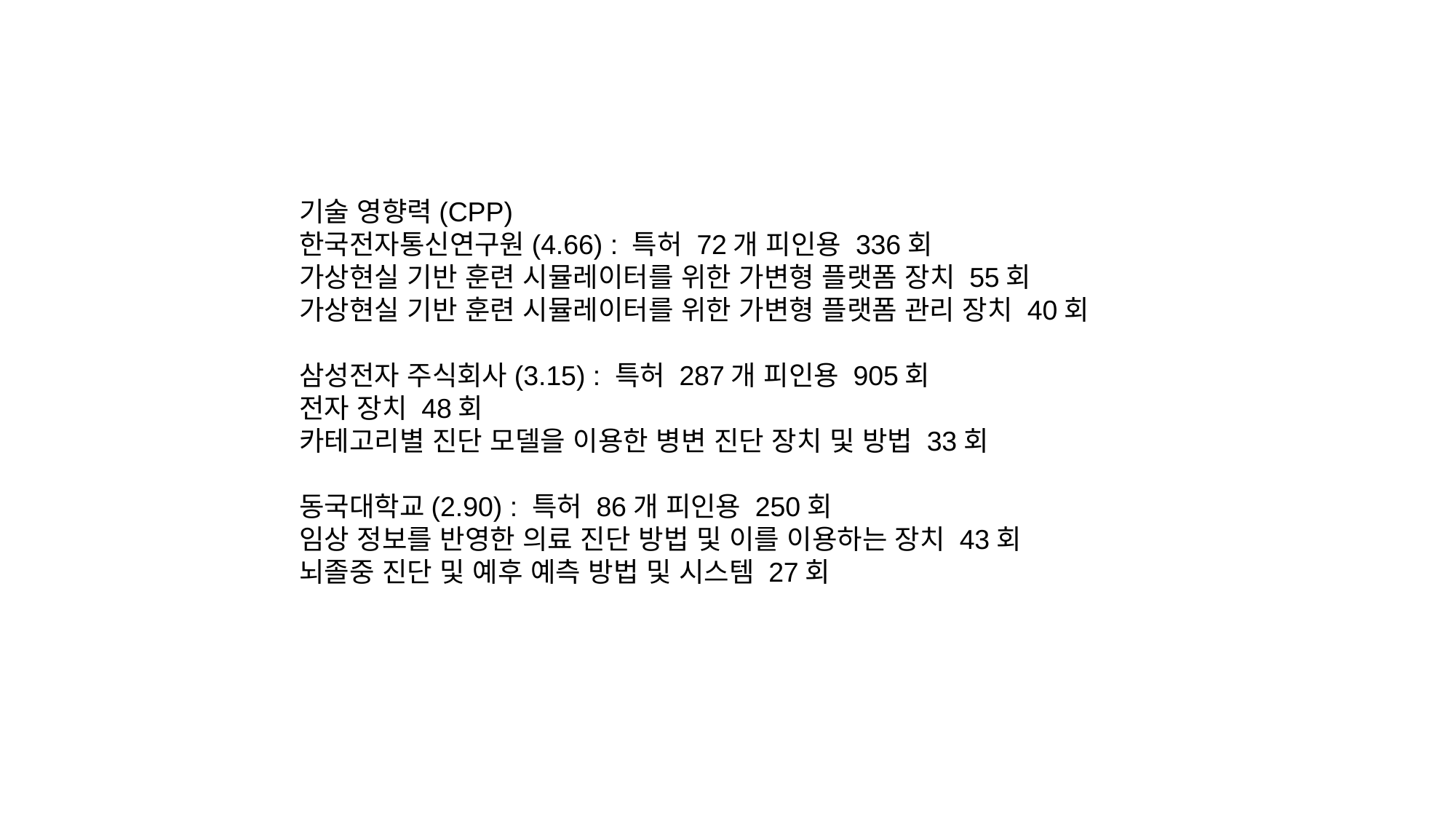

기술 영향력(CPP)
한국전자통신연구원(4.66) : 특허 72개 피인용 336회
가상현실 기반 훈련 시뮬레이터를 위한 가변형 플랫폼 장치 55회
가상현실 기반 훈련 시뮬레이터를 위한 가변형 플랫폼 관리 장치 40회

삼성전자 주식회사(3.15) : 특허 287개 피인용 905회
전자 장치 48회
카테고리별 진단 모델을 이용한 병변 진단 장치 및 방법 33회

동국대학교(2.90) : 특허 86개 피인용 250회
임상 정보를 반영한 의료 진단 방법 및 이를 이용하는 장치 43회
뇌졸중 진단 및 예후 예측 방법 및 시스템 27회